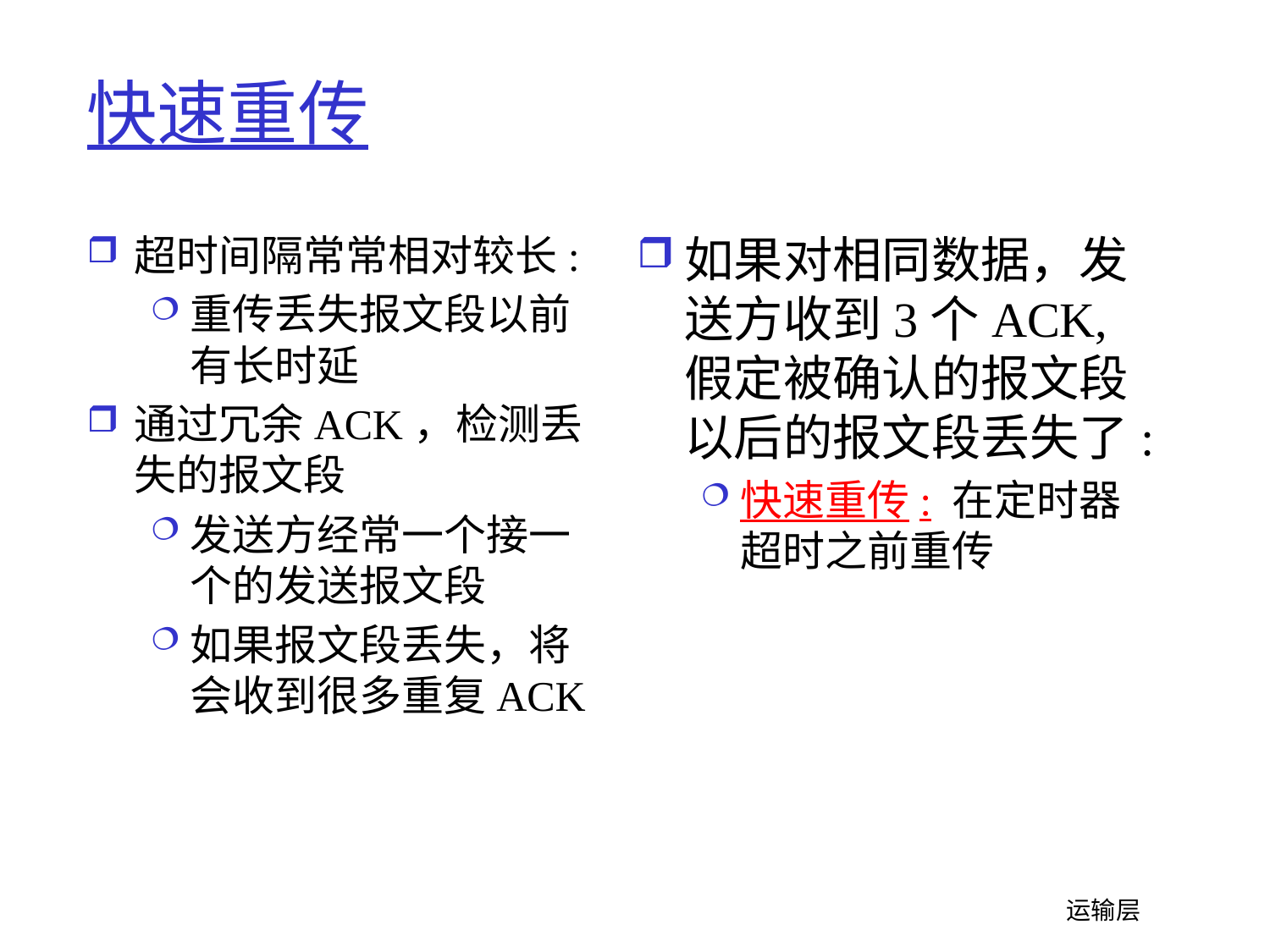

# 快速重传
超时间隔常常相对较长:
重传丢失报文段以前有长时延
通过冗余ACK，检测丢失的报文段
发送方经常一个接一个的发送报文段
如果报文段丢失，将会收到很多重复ACK

如果对相同数据，发送方收到3个ACK, 假定被确认的报文段以后的报文段丢失了:
快速重传: 在定时器超时之前重传
 运输层
81